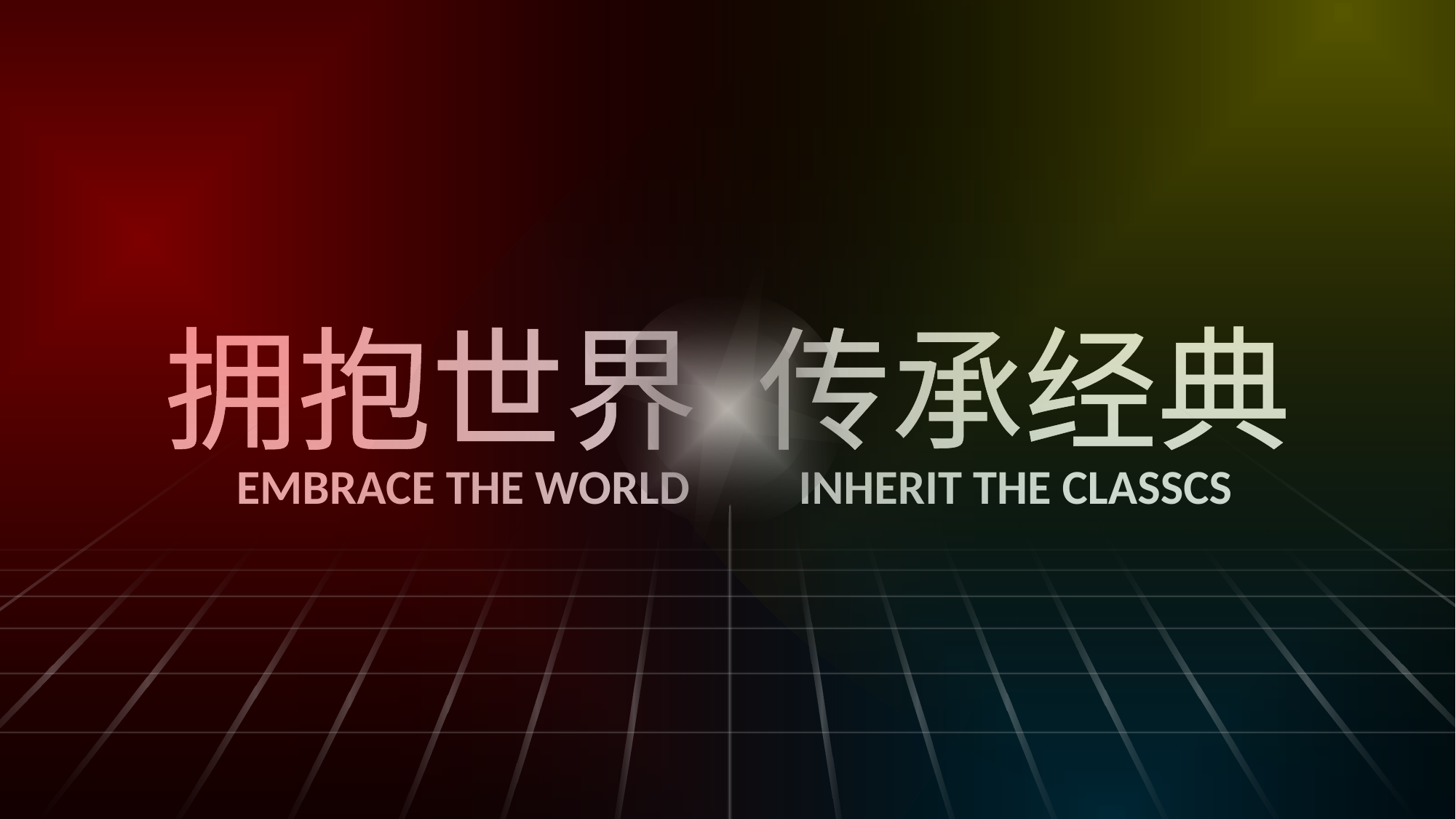

拥抱世界  传承经典
EMBRACE THE WORLD          INHERIT THE CLASSCS